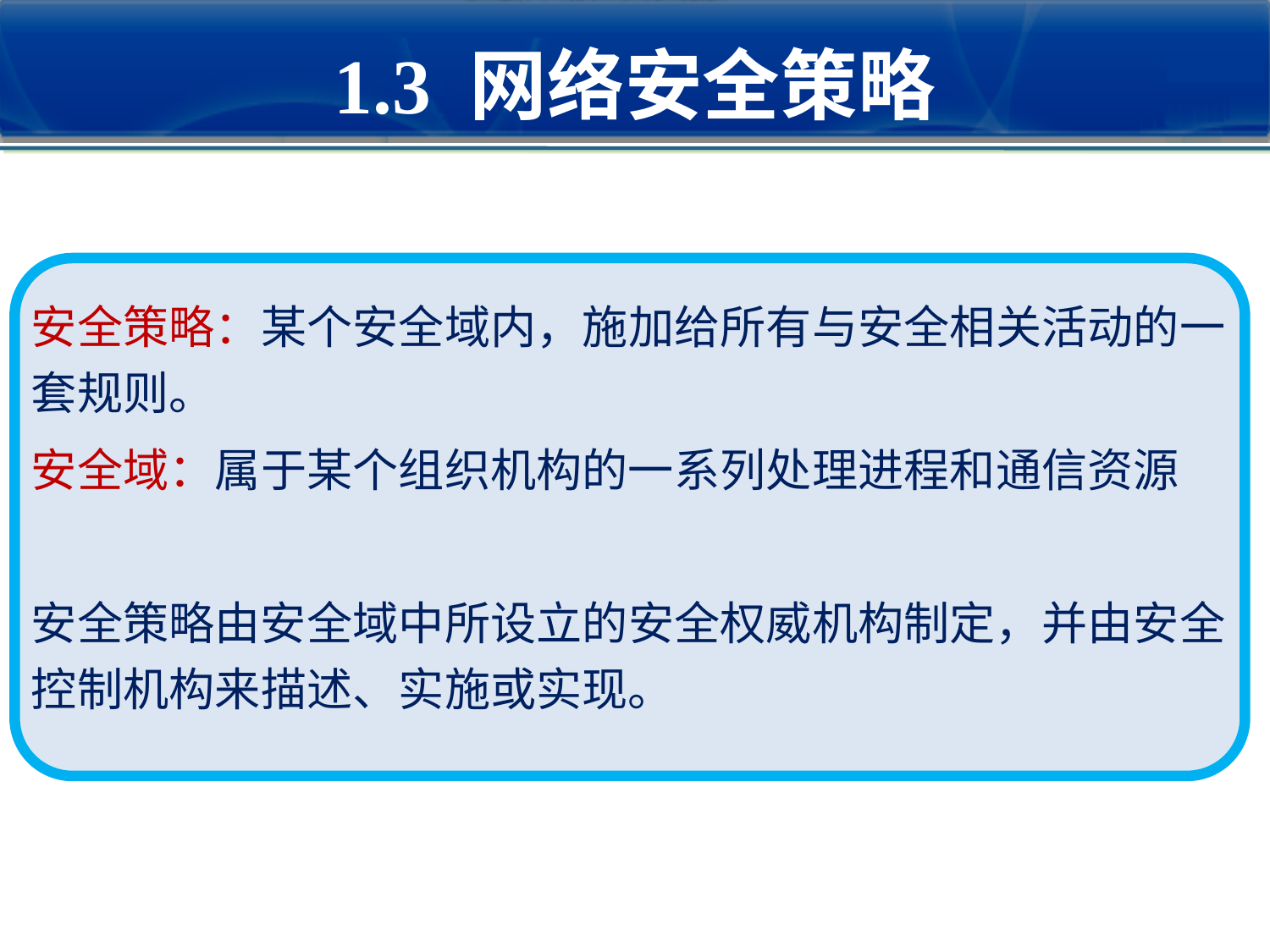

1.3 网络安全策略

安全策略：某个安全域内，施加给所有与安全相关活动的一套规则。
安全域：属于某个组织机构的一系列处理进程和通信资源

安全策略由安全域中所设立的安全权威机构制定，并由安全控制机构来描述、实施或实现。